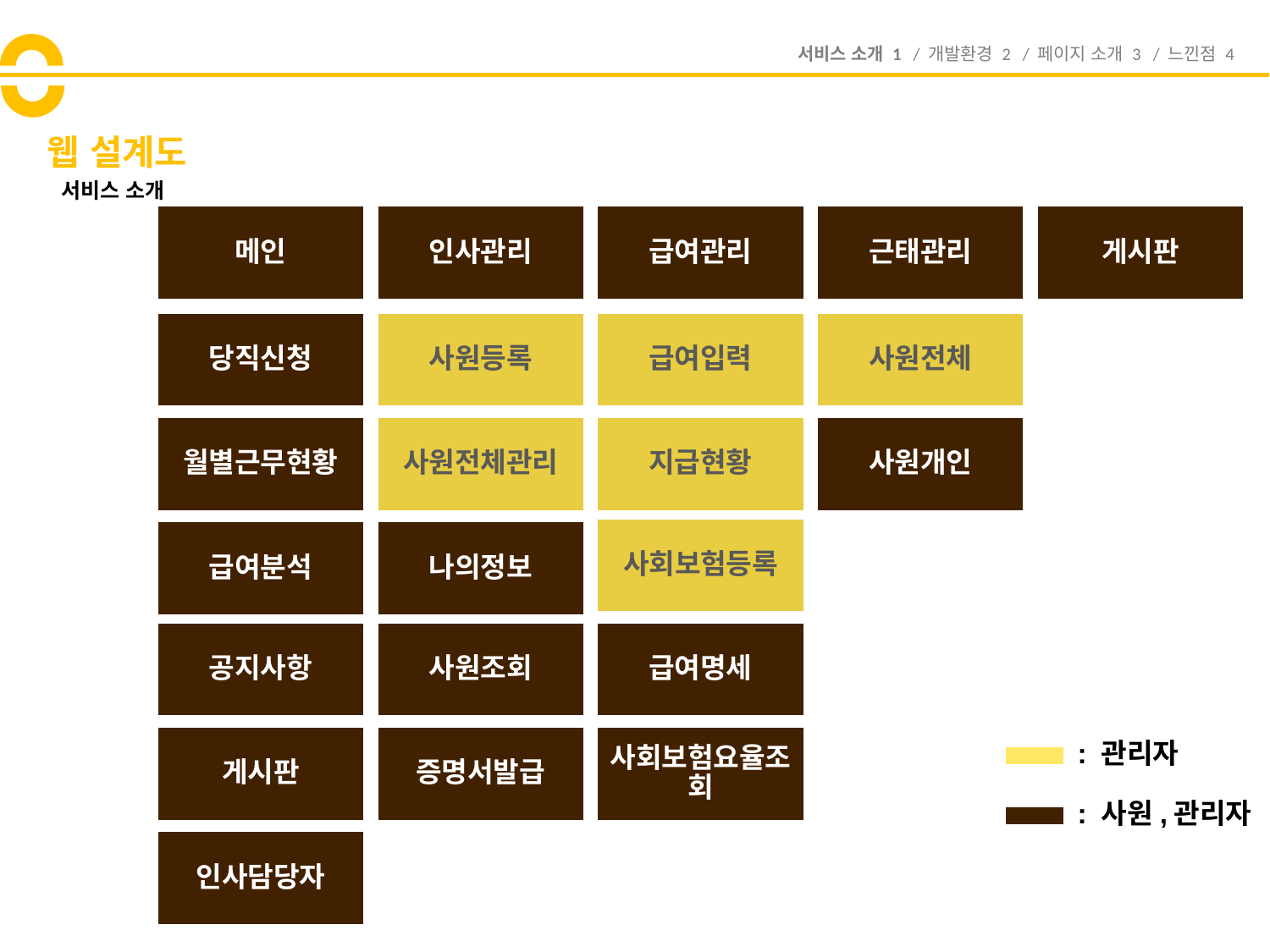

서비스 소개 1   / 개발환경 2   / 페이지 소개 3   / 느낀점 4

# 웹 설계도
서비스 소개

메인

인사관리

급여관리

근태관리

게시판

당직신청

사원등록

급여입력

사원전체

월별근무현황

사원전체관리

지급현황

사원개인

사회보험등록

급여분석

나의정보

공지사항

사원조회

급여명세

게시판

증명서발급

사회보험요율조회

인사담당자

: 관리자

: 사원,관리자